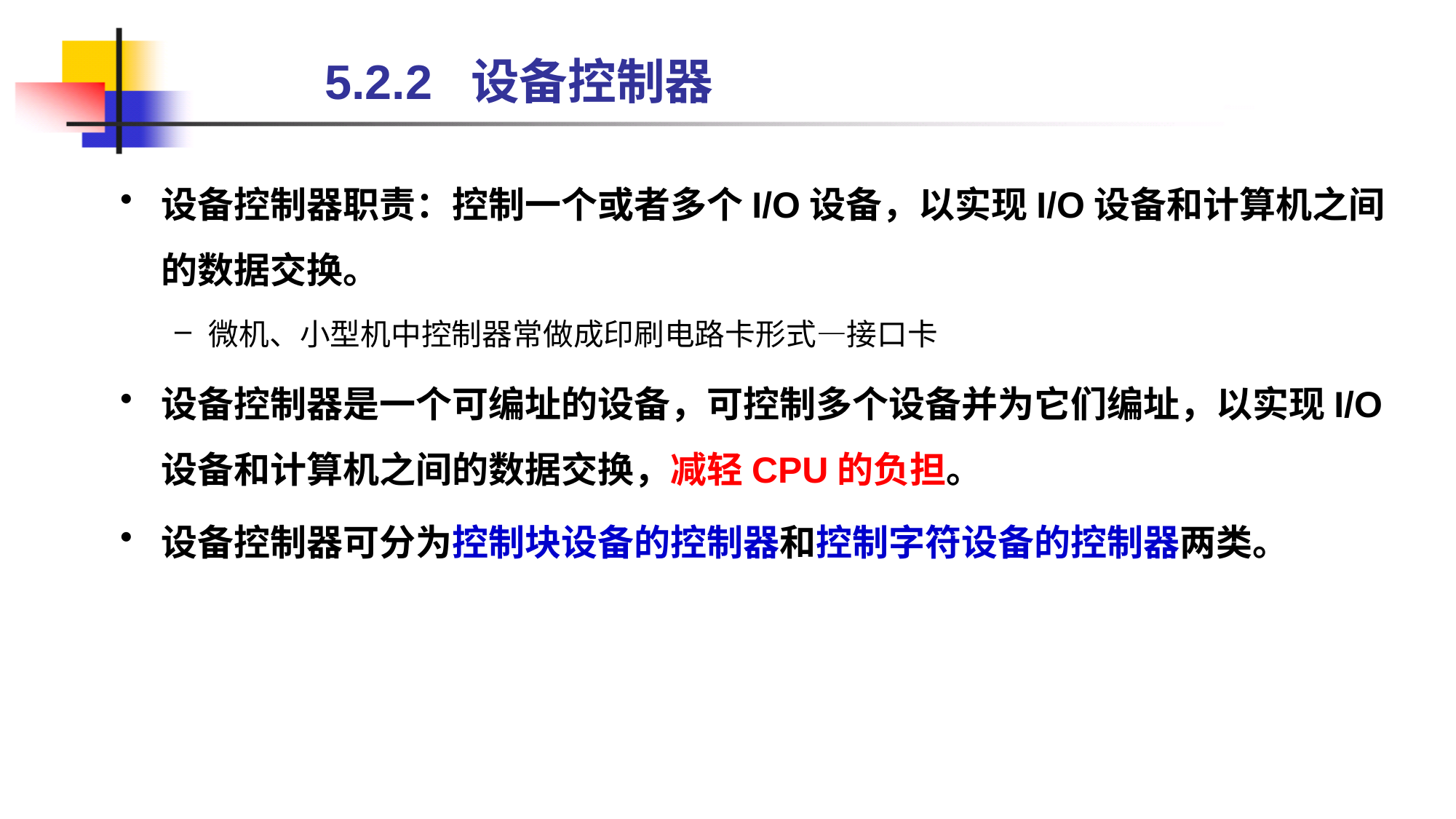

5.2.2  设备控制器
设备控制器职责：控制一个或者多个I/O设备，以实现I/O设备和计算机之间的数据交换。
微机、小型机中控制器常做成印刷电路卡形式—接口卡
设备控制器是一个可编址的设备，可控制多个设备并为它们编址，以实现I/O设备和计算机之间的数据交换，减轻CPU的负担。
设备控制器可分为控制块设备的控制器和控制字符设备的控制器两类。

23